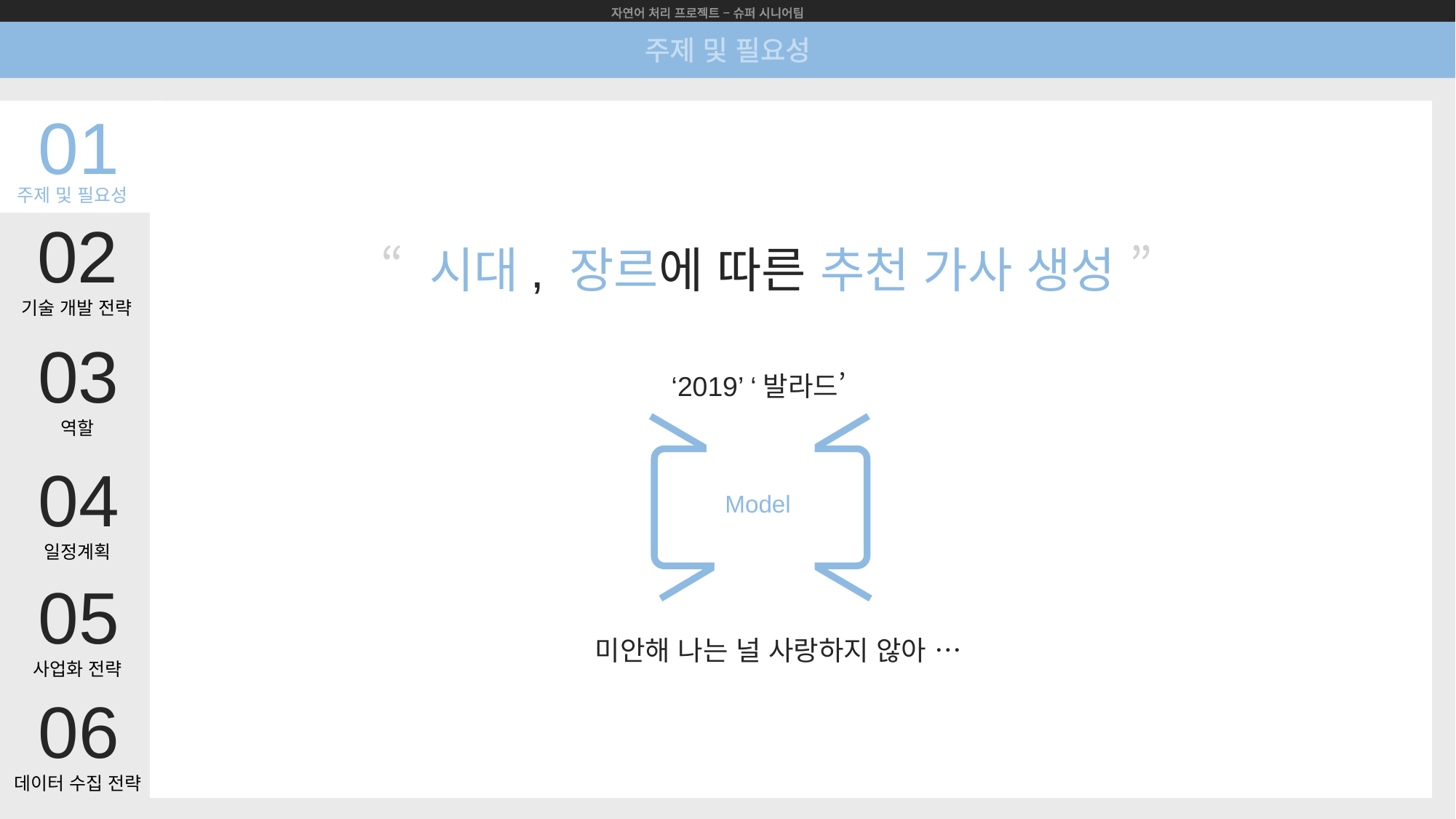

자연어 처리 프로젝트 – 슈퍼 시니어팀

주제 및 필요성
01

주제 및 필요성
02
 “ 시대, 장르에 따른 추천 가사 생성 ”
기술 개발 전략
03
‘2019’ ‘발라드’
역할

04

Model
일정계획

05
미안해 나는 널 사랑하지 않아 …
사업화 전략
06
데이터 수집 전략